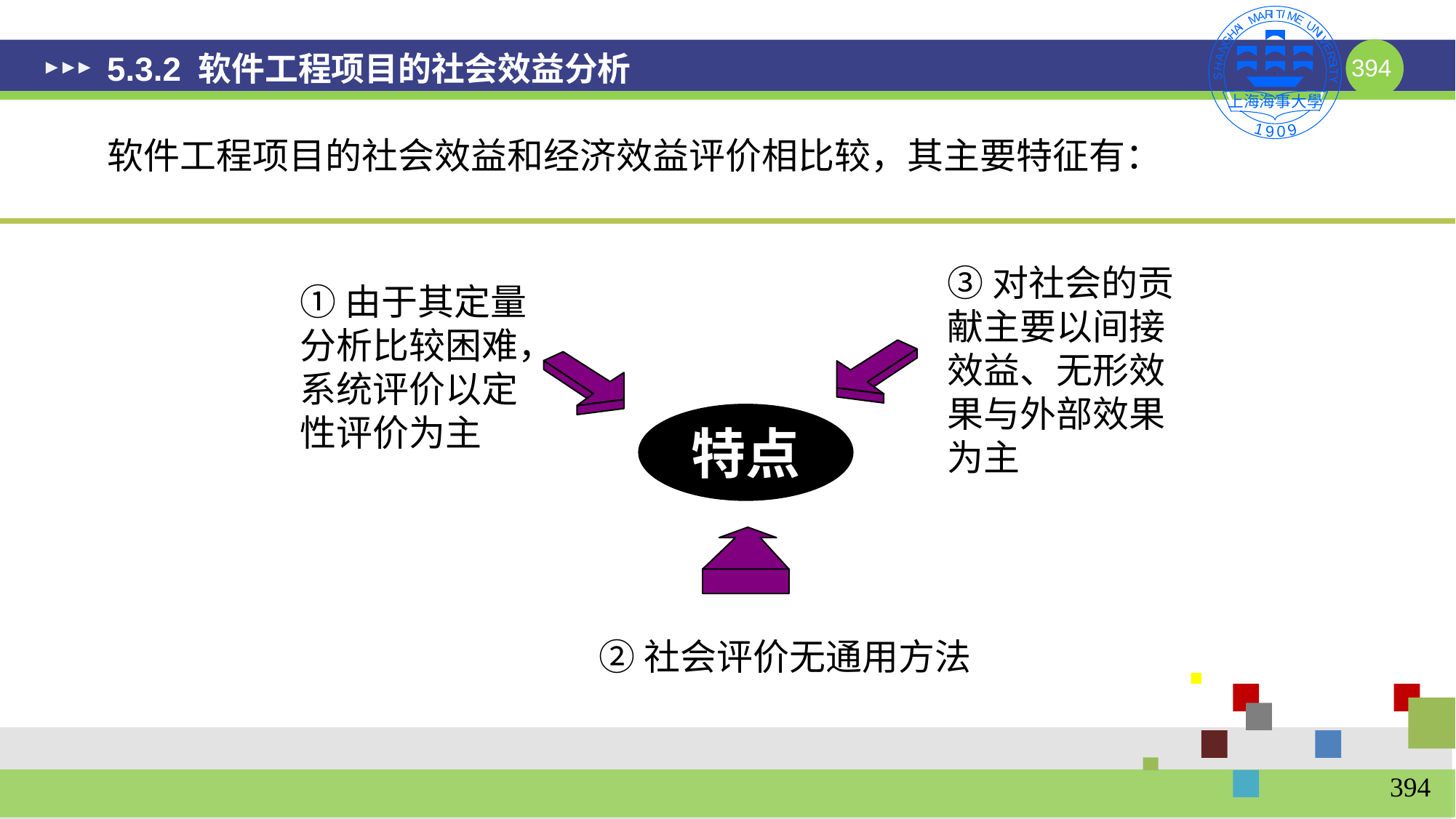

# 5.3.2 软件工程项目的社会效益分析
软件工程项目的社会效益和经济效益评价相比较，其主要特征有：

③对社会的贡献主要以间接效益、无形效果与外部效果为主
①由于其定量分析比较困难，系统评价以定性评价为主

特点

②社会评价无通用方法

394

394